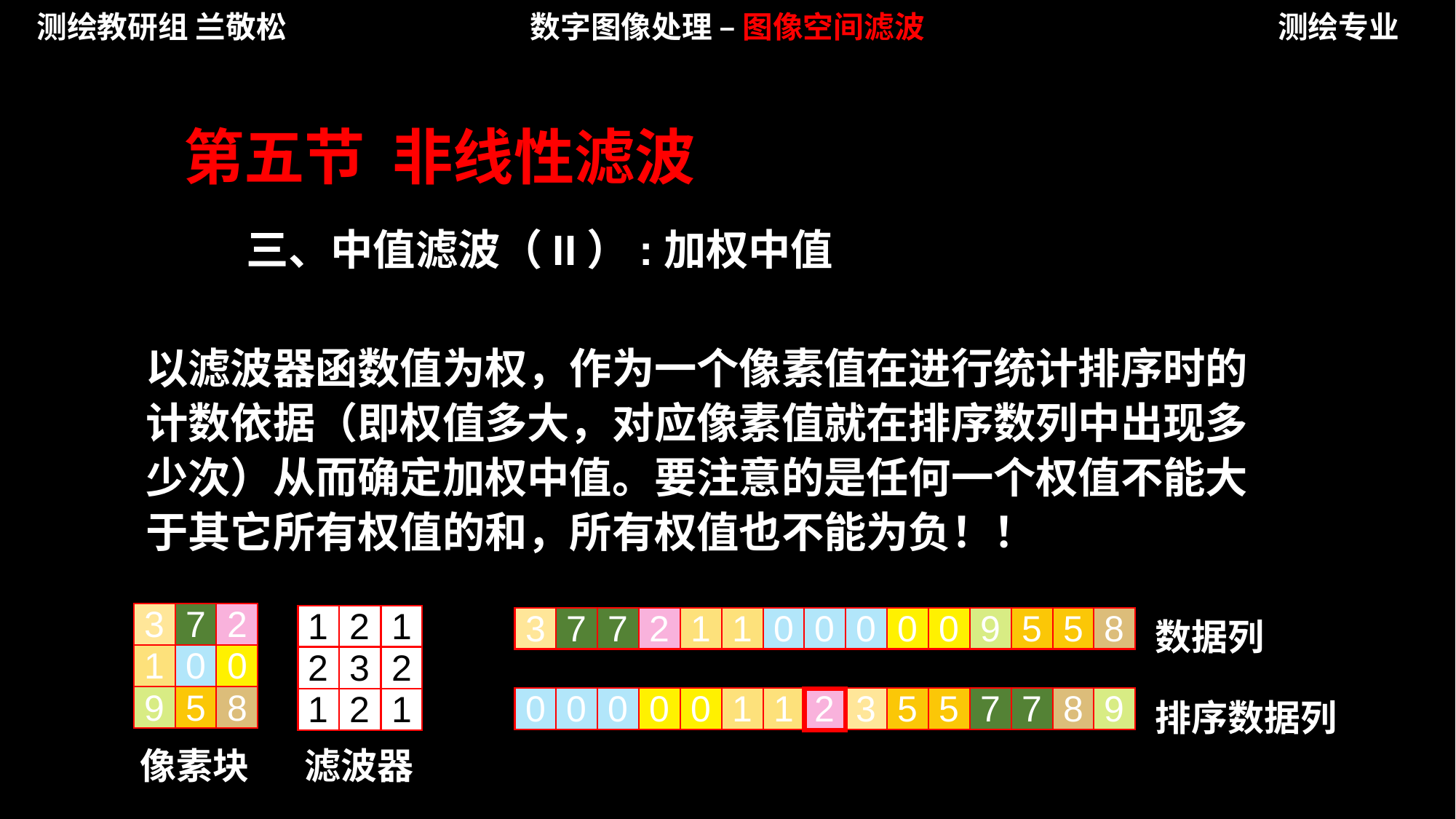

测绘教研组 兰敬松
数字图像处理 – 图像空间滤波
测绘专业
第五节  非线性滤波
三、中值滤波（II）:加权中值
以滤波器函数值为权，作为一个像素值在进行统计排序时的计数依据（即权值多大，对应像素值就在排序数列中出现多少次）从而确定加权中值。要注意的是任何一个权值不能大于其它所有权值的和，所有权值也不能为负！！
3

7

2

1

0

0

9

5

8

像素块
1

2

1

2

3

2

1

2

1

滤波器
数据列
3

7

7

2

1

1

0

0

0

0

0

9

5

5

8

排序数据列
0

0

0

0

0

1

1

2

3

5

5

7

7

8

9